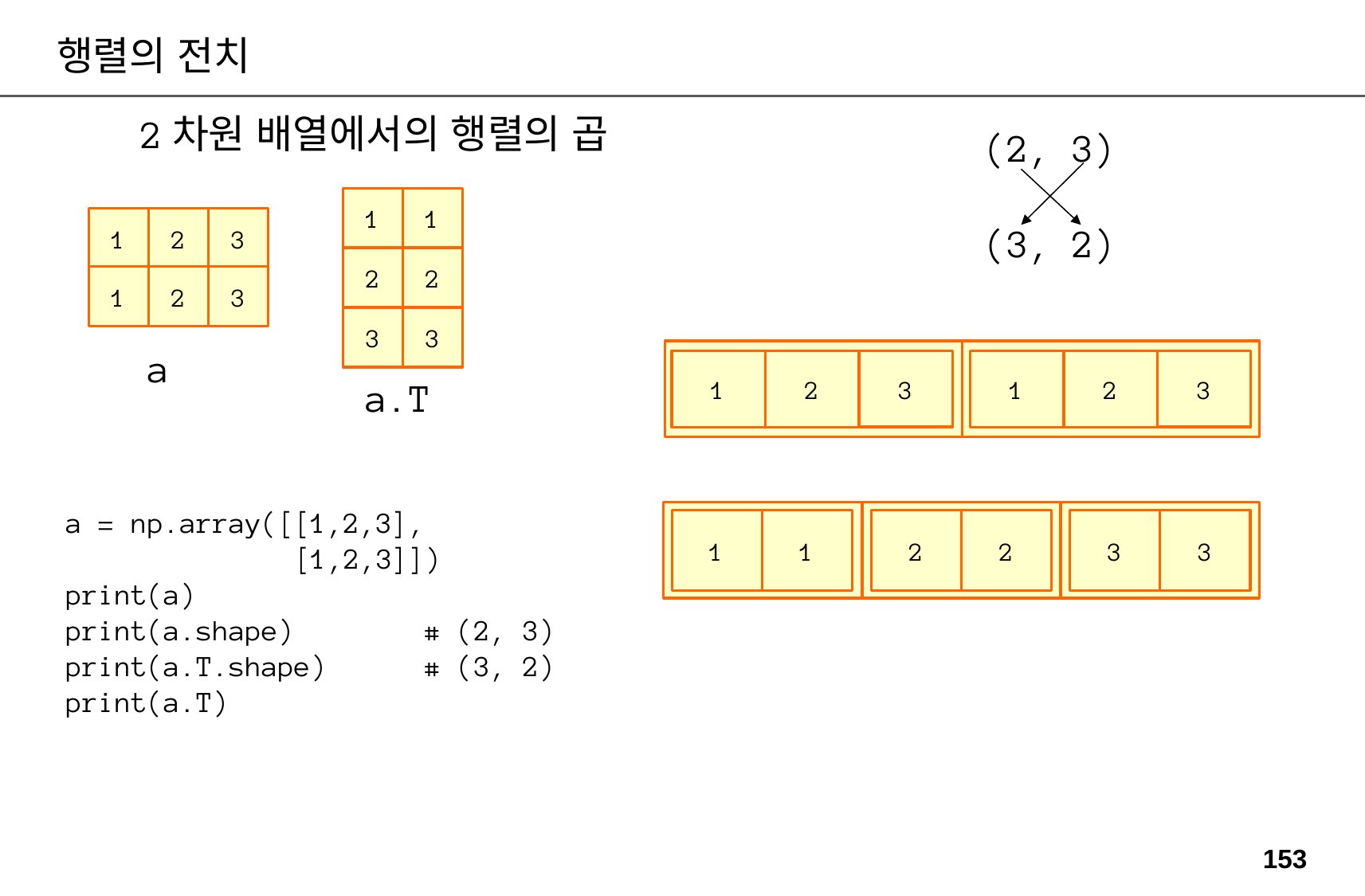

행렬의 전치
2차원 배열에서의 행렬의 곱
(2, 3)
1
1
1
2
3
(3, 2)
2
2
1
2
3
3
3
a

3
3
2
2
1
1
a.T
a = np.array([[1,2,3],
              [1,2,3]])
print(a)
print(a.shape)        # (2, 3)
print(a.T.shape)      # (3, 2)
print(a.T)

2
2
1
1
3
3